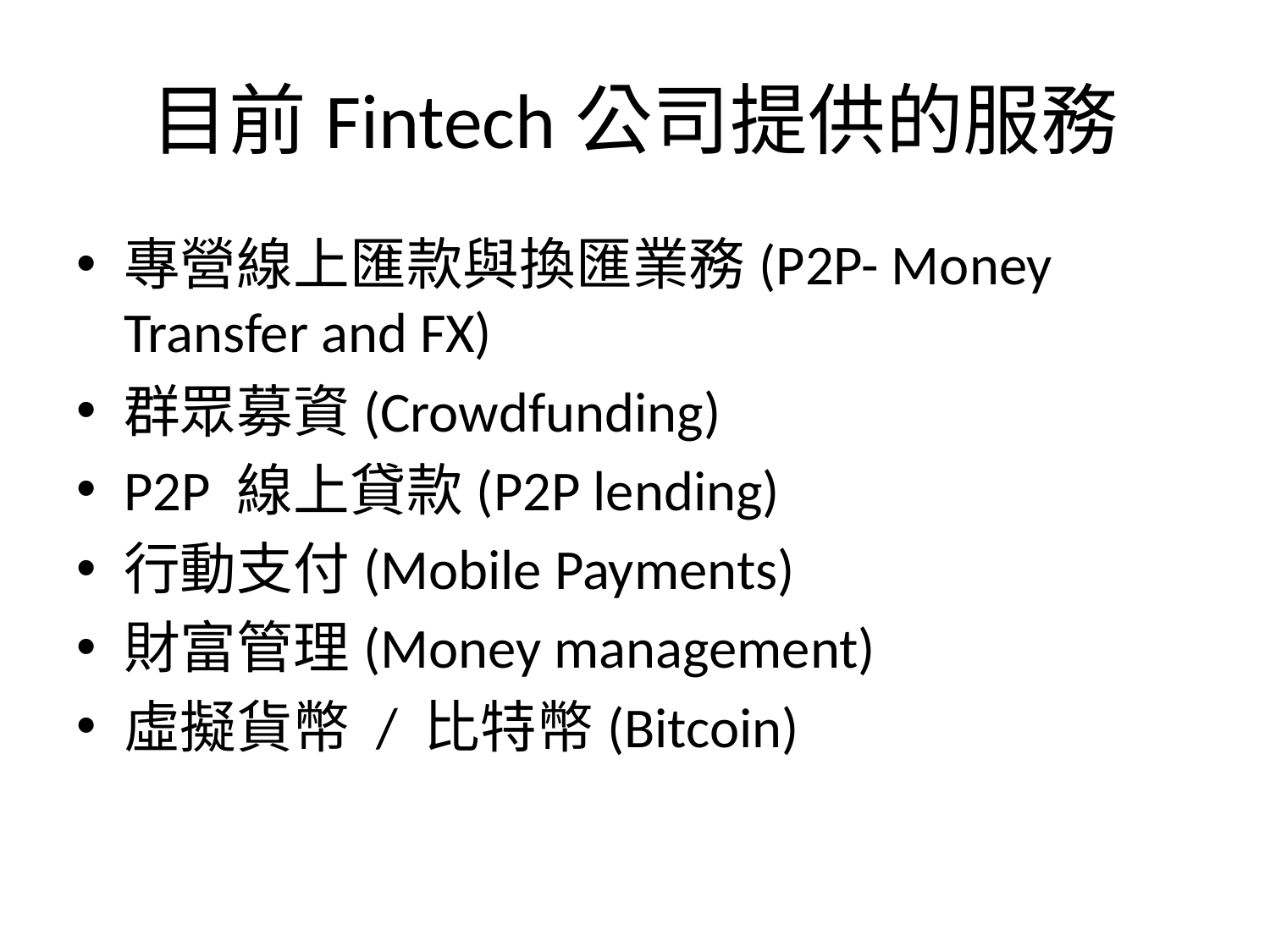

# 目前Fintech公司提供的服務
專營線上匯款與換匯業務(P2P- Money Transfer and FX)
群眾募資(Crowdfunding)
P2P 線上貸款(P2P lending)
行動支付(Mobile Payments)
財富管理(Money management)
虛擬貨幣 / 比特幣(Bitcoin)